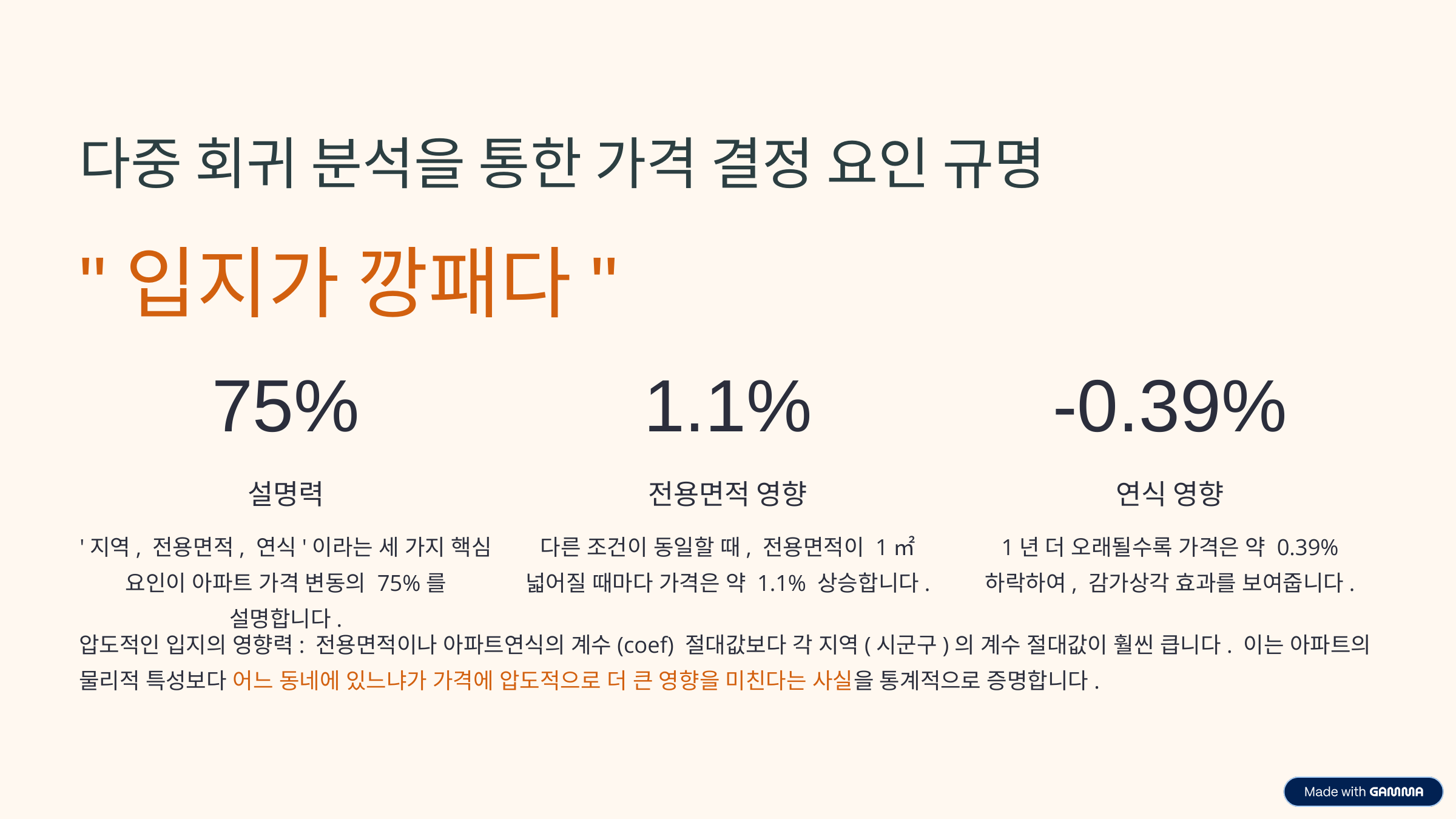

다중 회귀 분석을 통한 가격 결정 요인 규명
"입지가 깡패다"
75%
1.1%
-0.39%
설명력
전용면적 영향
연식 영향
'지역, 전용면적, 연식'이라는 세 가지 핵심 요인이 아파트 가격 변동의 75%를 설명합니다.
다른 조건이 동일할 때, 전용면적이 1㎡ 넓어질 때마다 가격은 약 1.1% 상승합니다.
1년 더 오래될수록 가격은 약 0.39% 하락하여, 감가상각 효과를 보여줍니다.
압도적인 입지의 영향력: 전용면적이나 아파트연식의 계수(coef) 절대값보다 각 지역(시군구)의 계수 절대값이 훨씬 큽니다. 이는 아파트의 물리적 특성보다 어느 동네에 있느냐가 가격에 압도적으로 더 큰 영향을 미친다는 사실을 통계적으로 증명합니다.